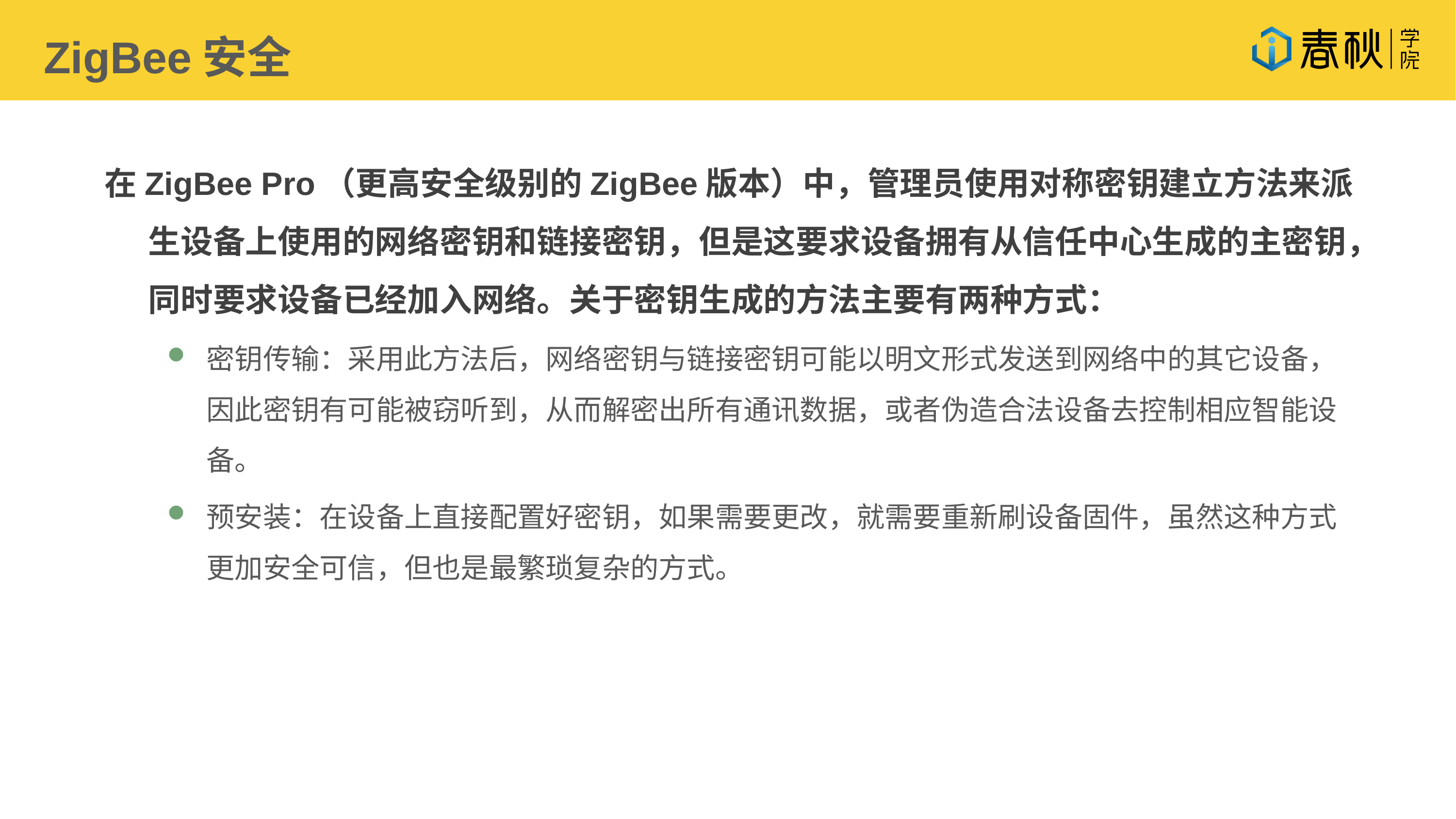

ZigBee安全
在ZigBee Pro（更高安全级别的ZigBee版本）中，管理员使用对称密钥建立方法来派生设备上使用的网络密钥和链接密钥，但是这要求设备拥有从信任中心生成的主密钥，同时要求设备已经加入网络。关于密钥生成的方法主要有两种方式：
密钥传输：采用此方法后，网络密钥与链接密钥可能以明文形式发送到网络中的其它设备，因此密钥有可能被窃听到，从而解密出所有通讯数据，或者伪造合法设备去控制相应智能设备。
预安装：在设备上直接配置好密钥，如果需要更改，就需要重新刷设备固件，虽然这种方式更加安全可信，但也是最繁琐复杂的方式。